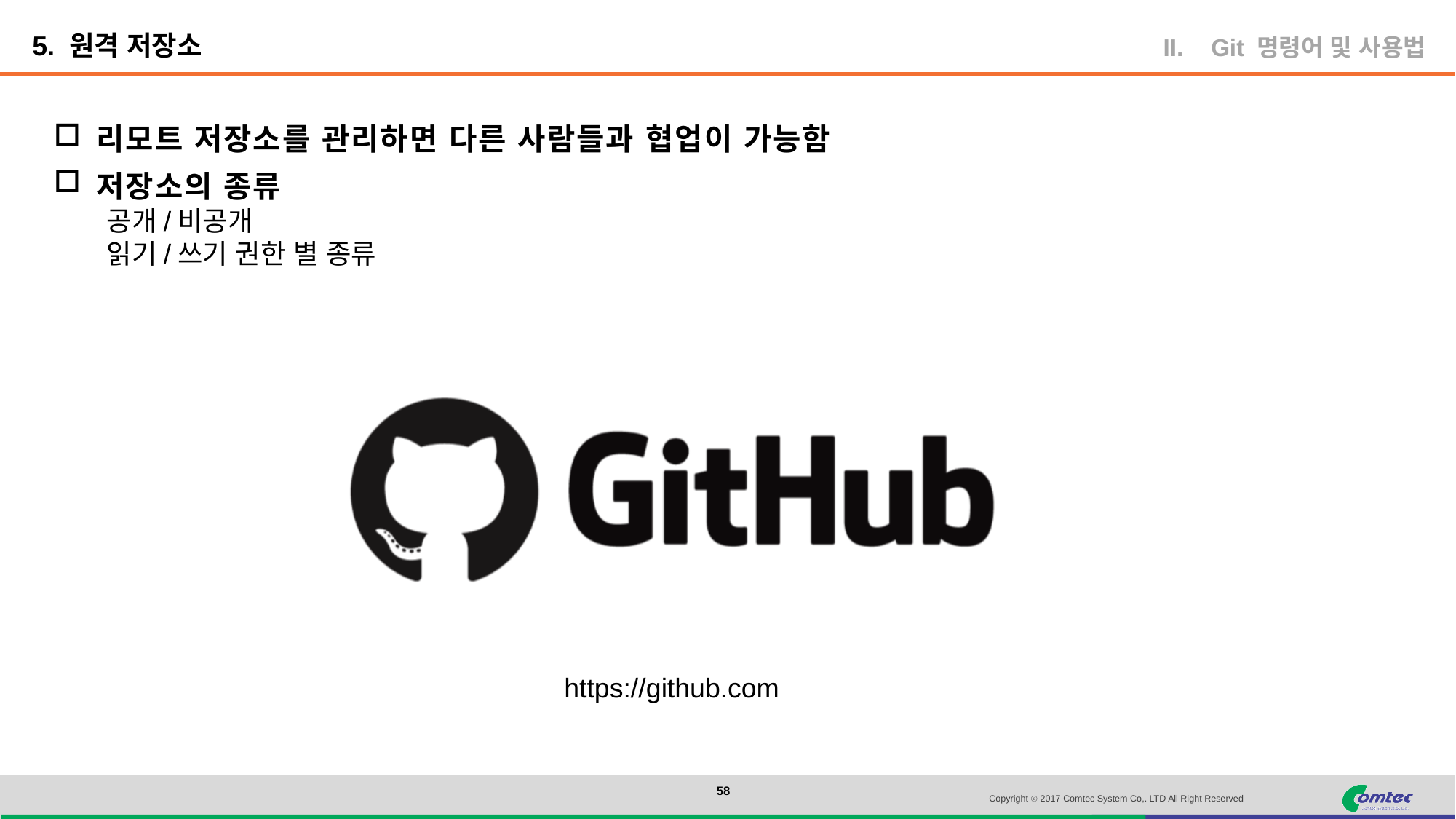

5. 원격 저장소
Git 명령어 및 사용법
리모트 저장소를 관리하면 다른 사람들과 협업이 가능함
저장소의 종류
공개/비공개
읽기/쓰기 권한 별 종류

https://github.com